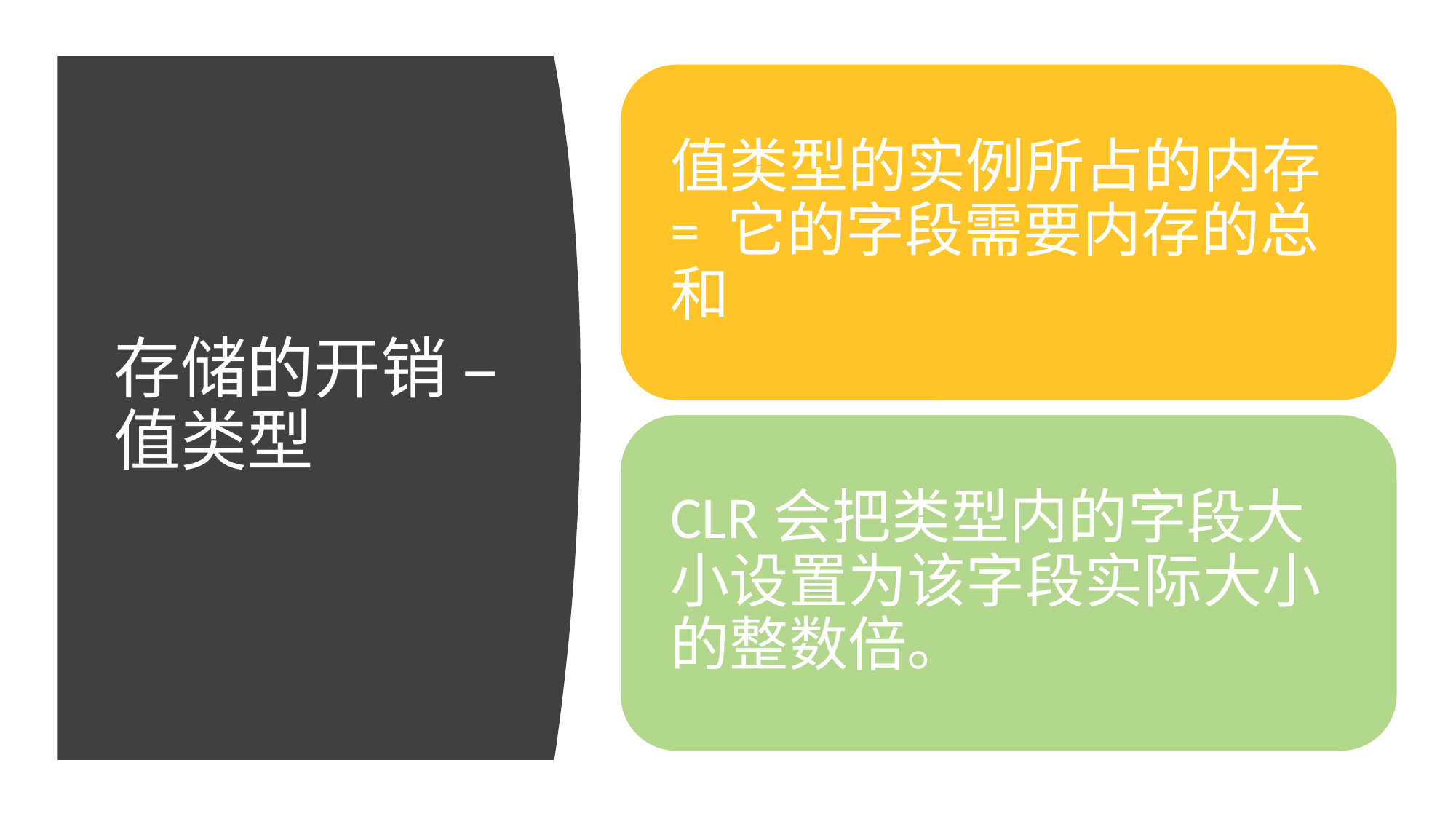

值类型的实例所占的内存 = 它的字段需要内存的总和
CLR会把类型内的字段大小设置为该字段实际大小的整数倍。

# 存储的开销 – 值类型